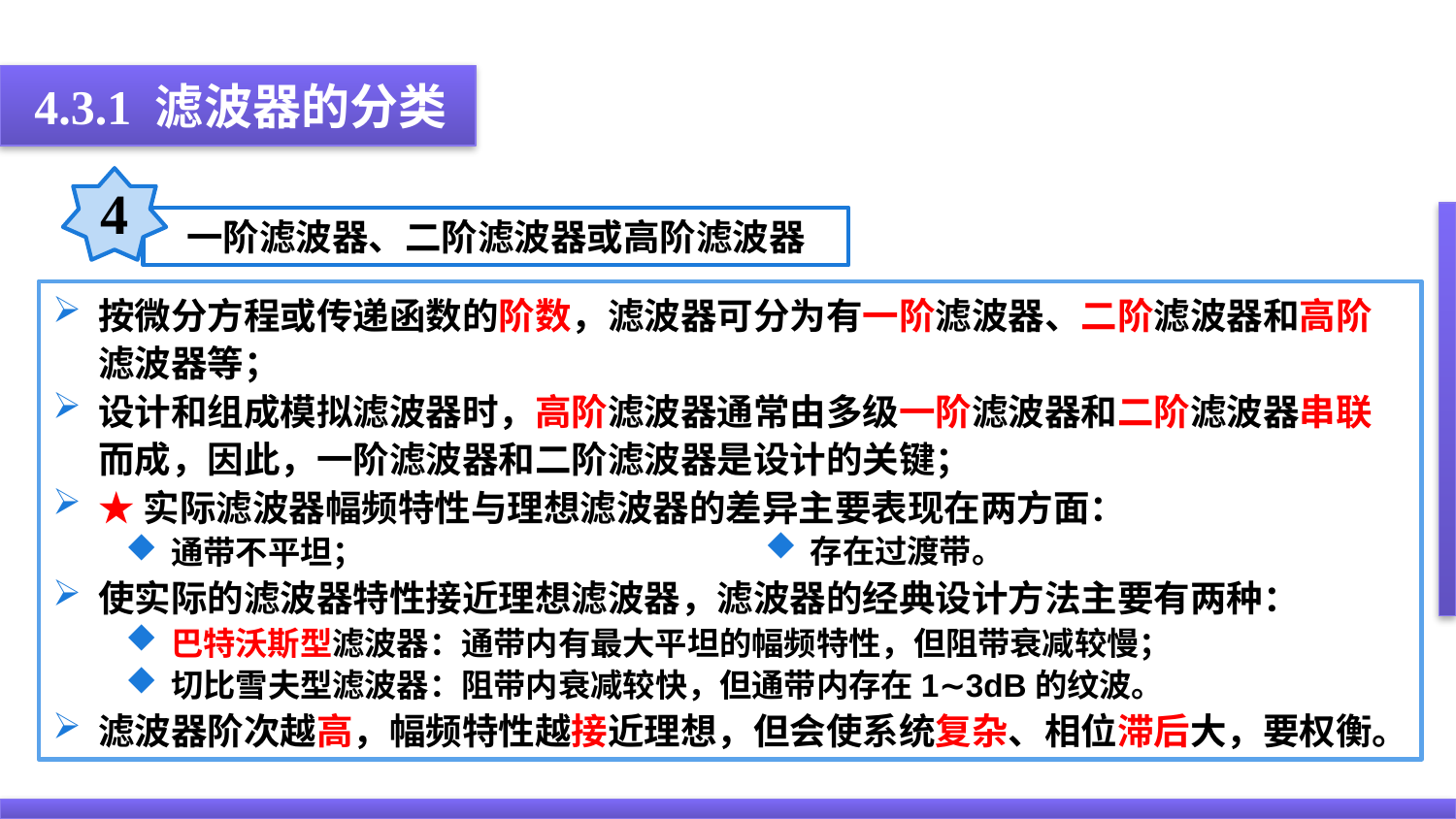

4.3.1 滤波器的分类
4
一阶滤波器、二阶滤波器或高阶滤波器
按微分方程或传递函数的阶数，滤波器可分为有一阶滤波器、二阶滤波器和高阶滤波器等；
设计和组成模拟滤波器时，高阶滤波器通常由多级一阶滤波器和二阶滤波器串联而成，因此，一阶滤波器和二阶滤波器是设计的关键；
★实际滤波器幅频特性与理想滤波器的差异主要表现在两方面：
通带不平坦；
使实际的滤波器特性接近理想滤波器，滤波器的经典设计方法主要有两种：
巴特沃斯型滤波器：通带内有最大平坦的幅频特性，但阻带衰减较慢；
切比雪夫型滤波器：阻带内衰减较快，但通带内存在1∼3dB的纹波。
滤波器阶次越高，幅频特性越接近理想，但会使系统复杂、相位滞后大，要权衡。
存在过渡带。